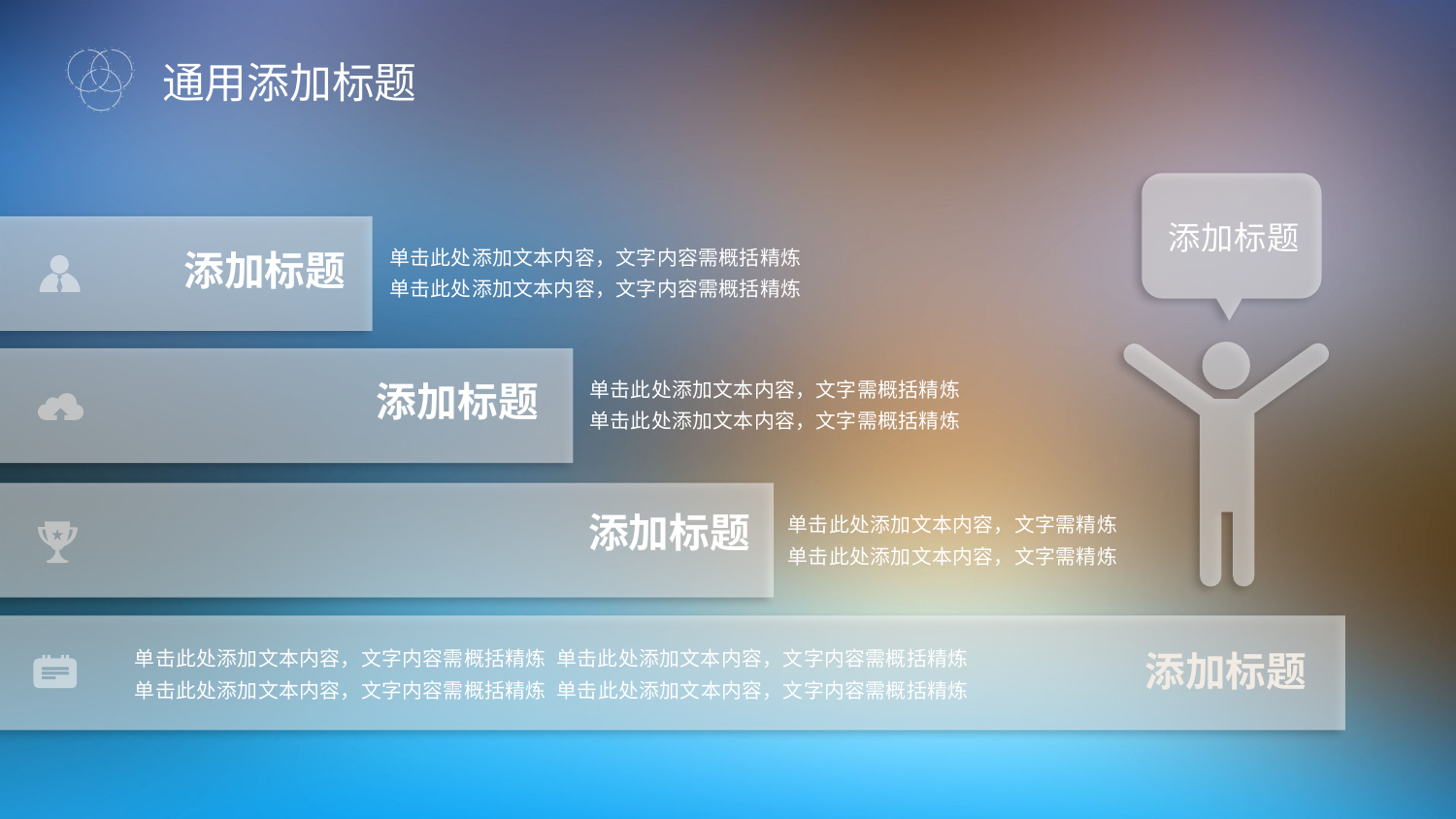

通用添加标题

添加标题

添加标题

单击此处添加文本内容，文字内容需概括精炼
单击此处添加文本内容，文字内容需概括精炼

添加标题

单击此处添加文本内容，文字需概括精炼
单击此处添加文本内容，文字需概括精炼

添加标题

单击此处添加文本内容，文字需精炼
单击此处添加文本内容，文字需精炼

添加标题

单击此处添加文本内容，文字内容需概括精炼  单击此处添加文本内容，文字内容需概括精炼
单击此处添加文本内容，文字内容需概括精炼  单击此处添加文本内容，文字内容需概括精炼